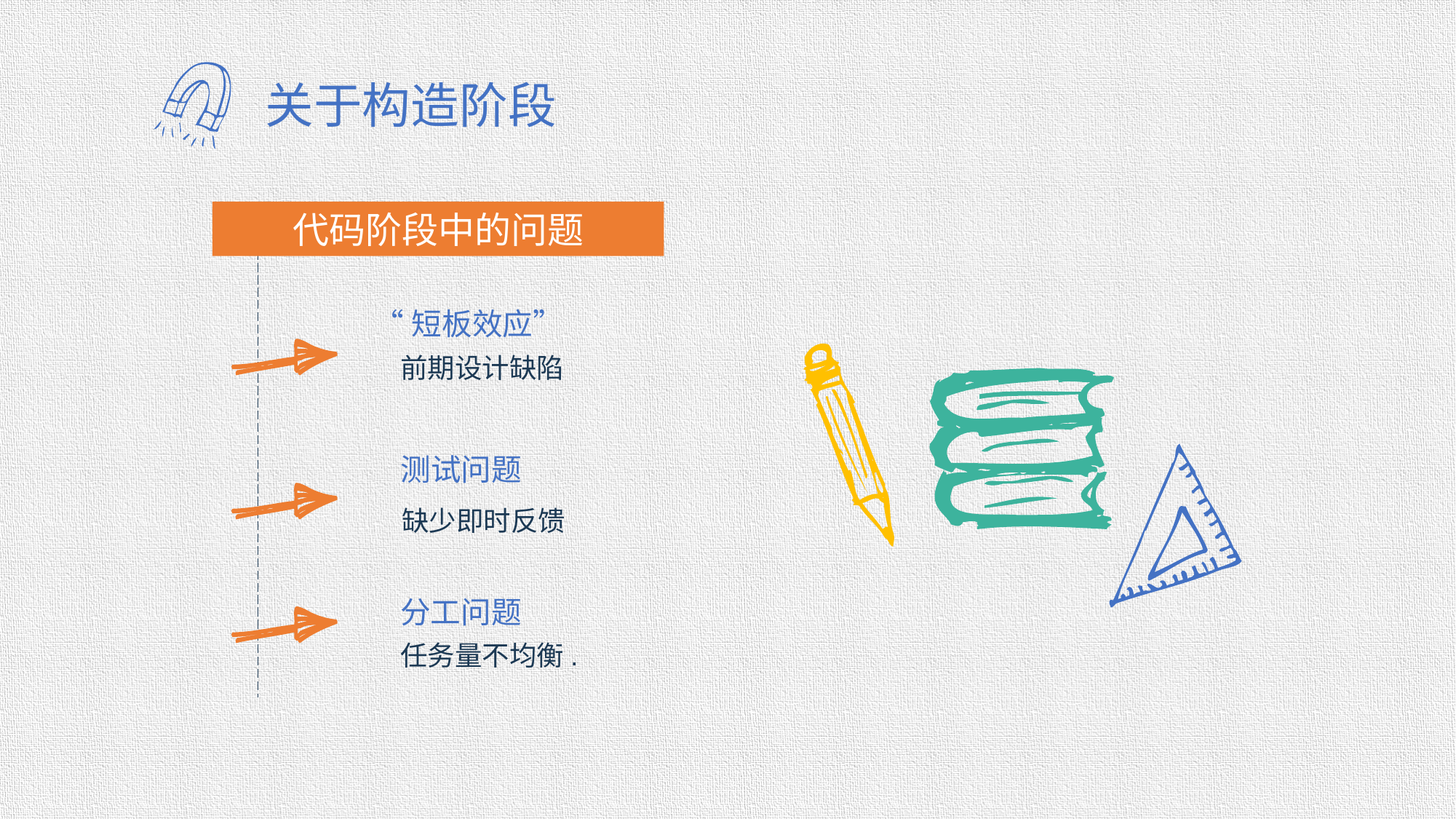

关于构造阶段

代码阶段中的问题
“短板效应”
前期设计缺陷

测试问题
缺少即时反馈

分工问题
任务量不均衡.